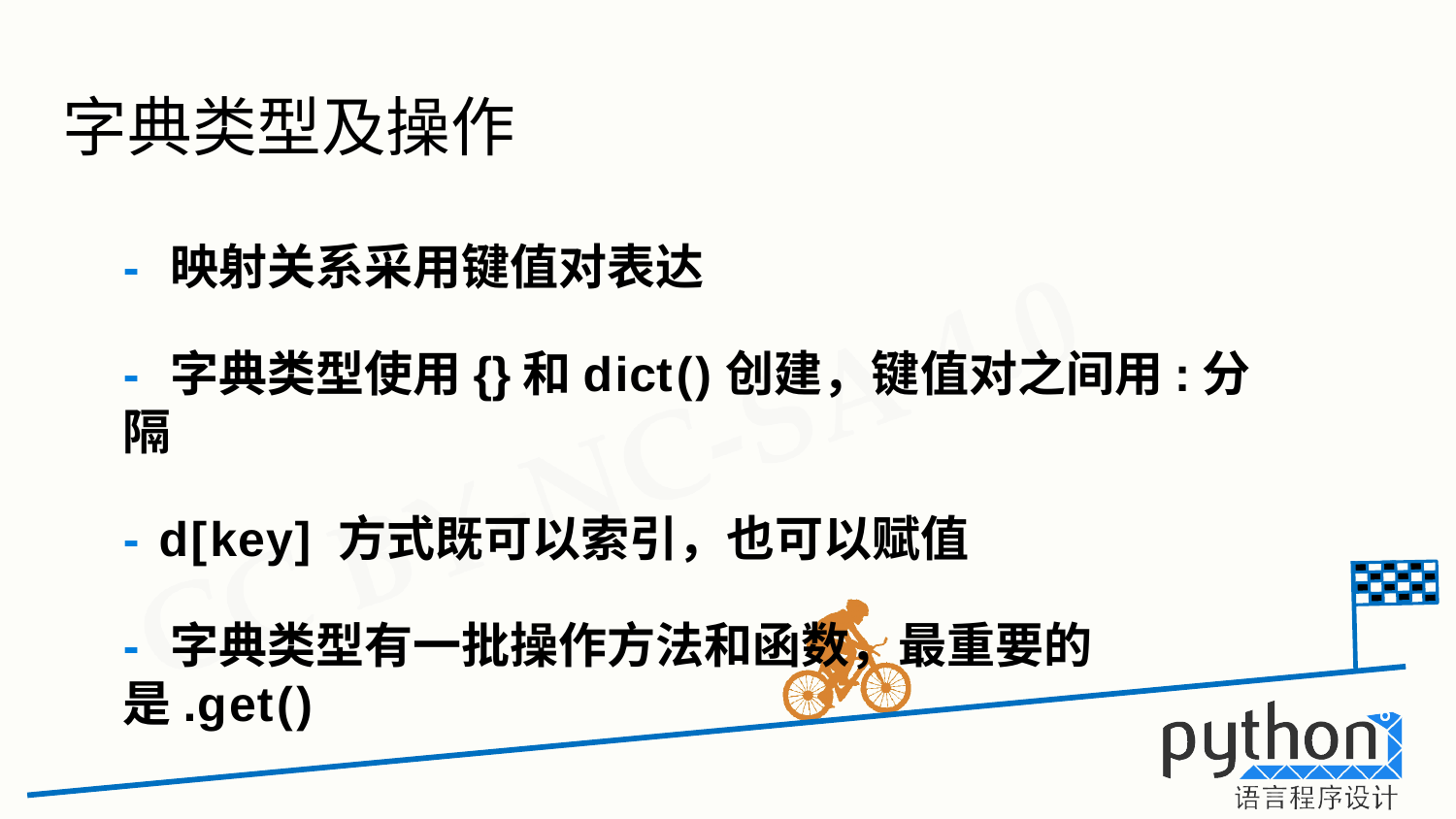

# 字典类型及操作
- 映射关系采用键值对表达

- 字典类型使用{}和dict()创建，键值对之间用:分隔

- d[key] 方式既可以索引，也可以赋值

- 字典类型有一批操作方法和函数，最重要的是.get()